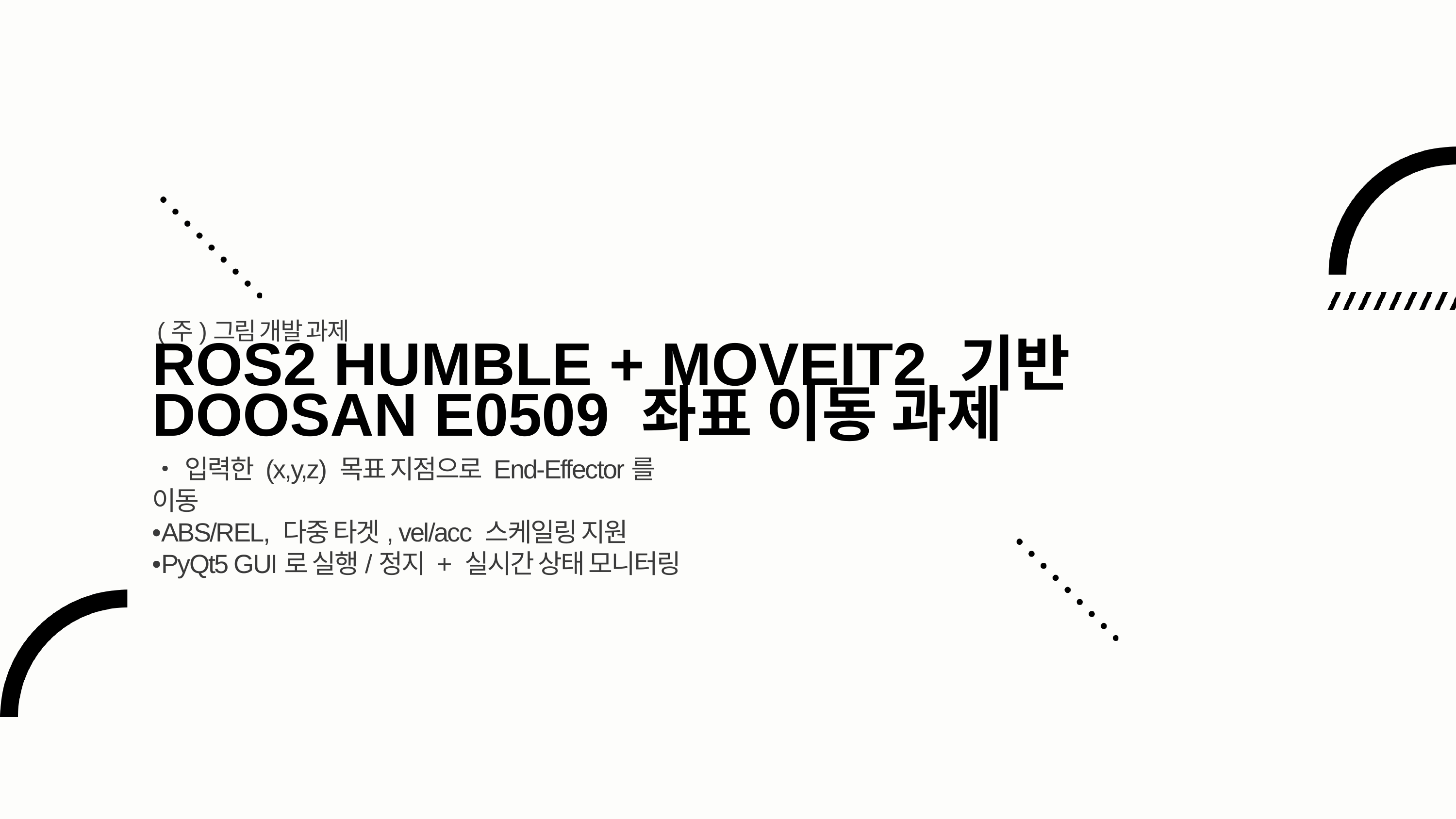

(주)그림 개발 과제
ROS2 HUMBLE + MOVEIT2 기반 DOOSAN E0509 좌표 이동 과제
•입력한 (x,y,z) 목표 지점으로 End-Effector를 이동
•ABS/REL, 다중 타겟, vel/acc 스케일링 지원
•PyQt5 GUI로 실행/정지 + 실시간 상태 모니터링